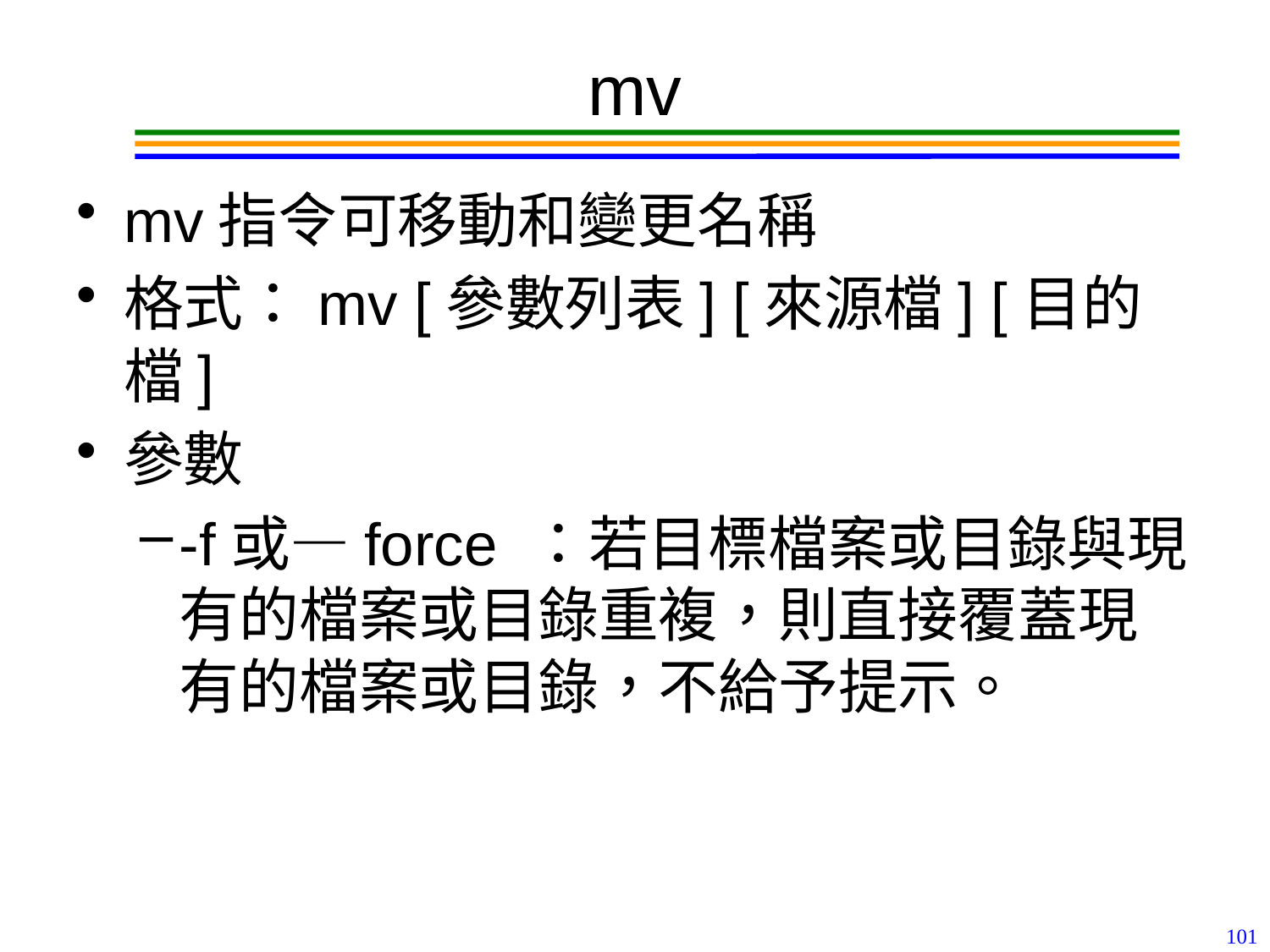

# mv
mv指令可移動和變更名稱
格式：mv [參數列表] [來源檔] [目的檔]
參數
-f或—force ：若目標檔案或目錄與現有的檔案或目錄重複，則直接覆蓋現有的檔案或目錄，不給予提示。
101